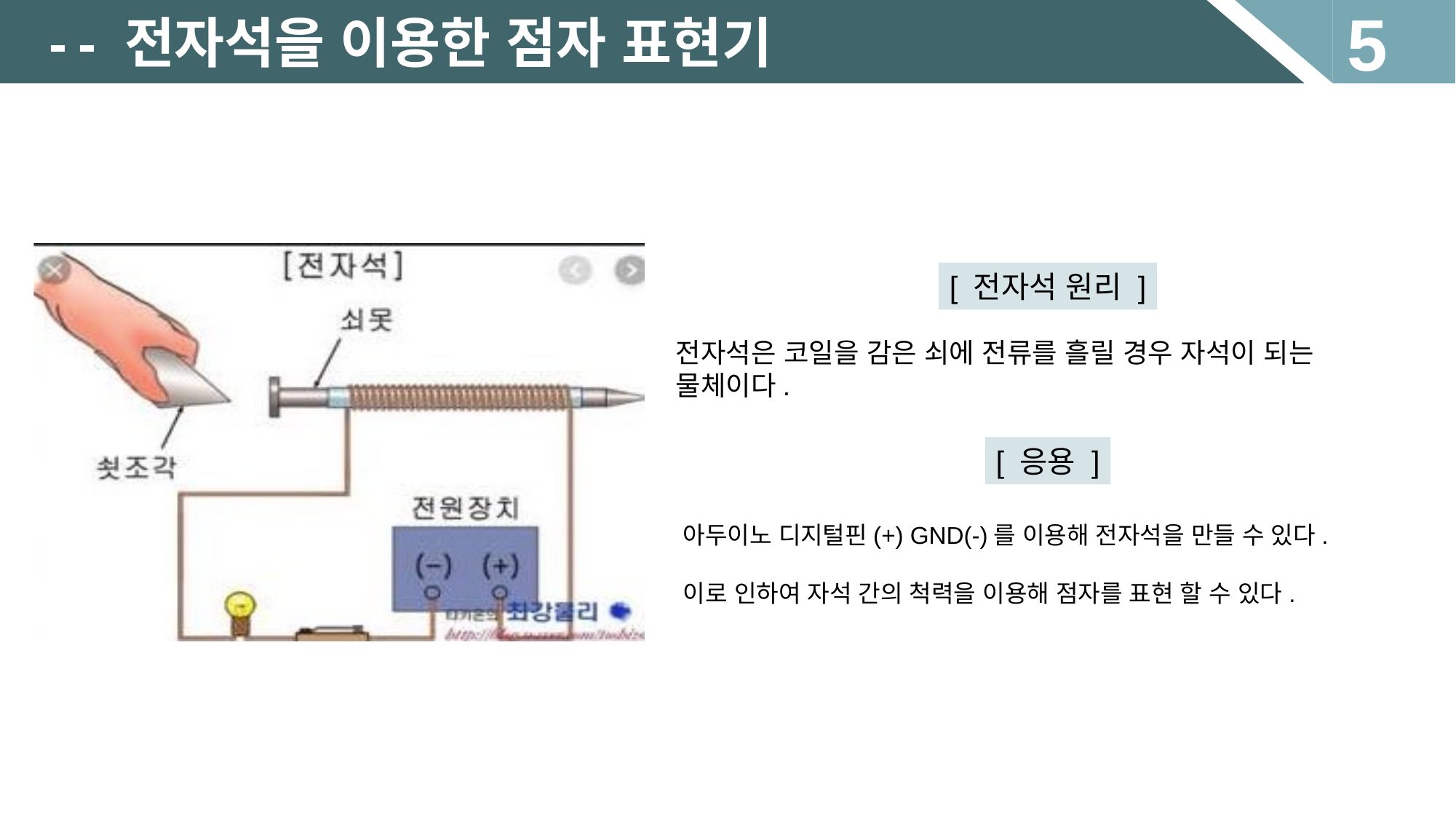

5

-
- 전자석을 이용한 점자 표현기

[ 전자석 원리 ]
전자석은 코일을 감은 쇠에 전류를 흘릴 경우 자석이 되는 물체이다.

아두이노 디지털핀(+) GND(-)를 이용해 전자석을 만들 수 있다.

이로 인하여 자석 간의 척력을 이용해 점자를 표현 할 수 있다.
[ 응용 ]